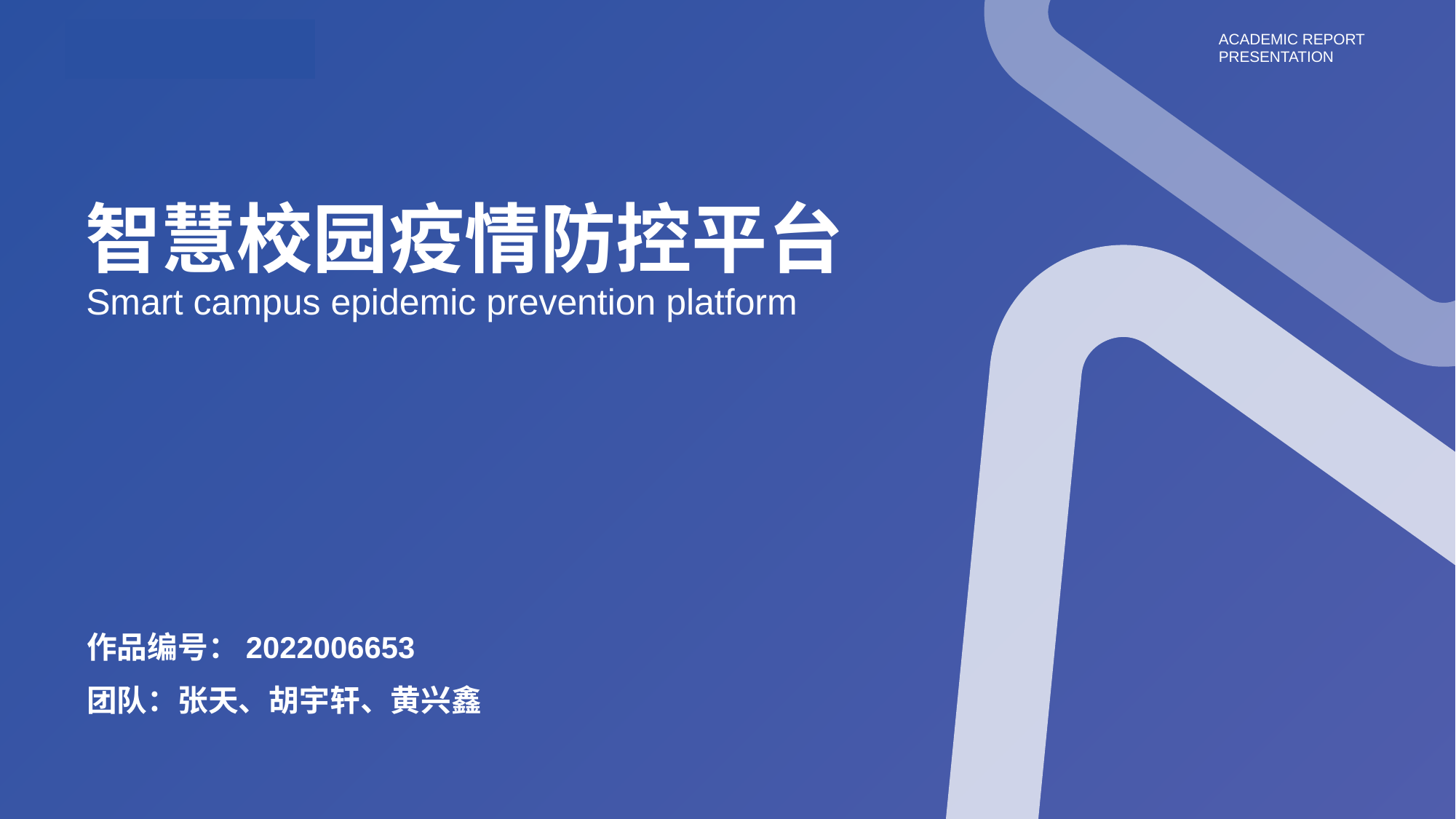

智慧校园疫情防控平台

Smart campus epidemic prevention platform

作品编号：2022006653
团队：张天、胡宇轩、黄兴鑫